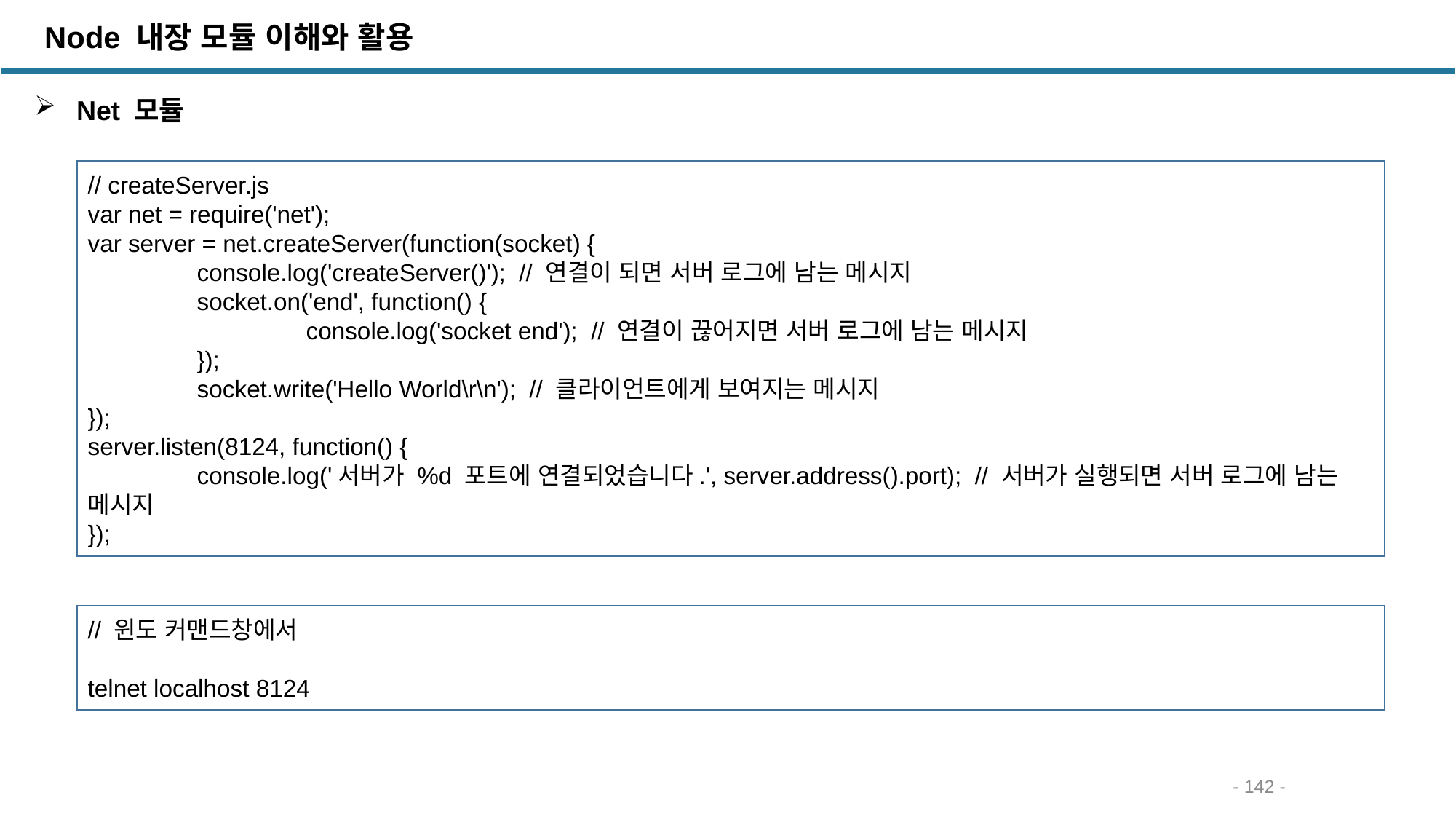

Node 내장 모듈 이해와 활용
 Net 모듈
// createServer.js
var net = require('net');
var server = net.createServer(function(socket) {
	console.log('createServer()');  // 연결이 되면 서버 로그에 남는 메시지
	socket.on('end', function() {
		console.log('socket end');  // 연결이 끊어지면 서버 로그에 남는 메시지
	});
	socket.write('Hello World\r\n');  // 클라이언트에게 보여지는 메시지
});
server.listen(8124, function() {
	console.log('서버가 %d 포트에 연결되었습니다.', server.address().port);  // 서버가 실행되면 서버 로그에 남는 메시지
});
// 윈도 커맨드창에서

telnet localhost 8124
- 142 -